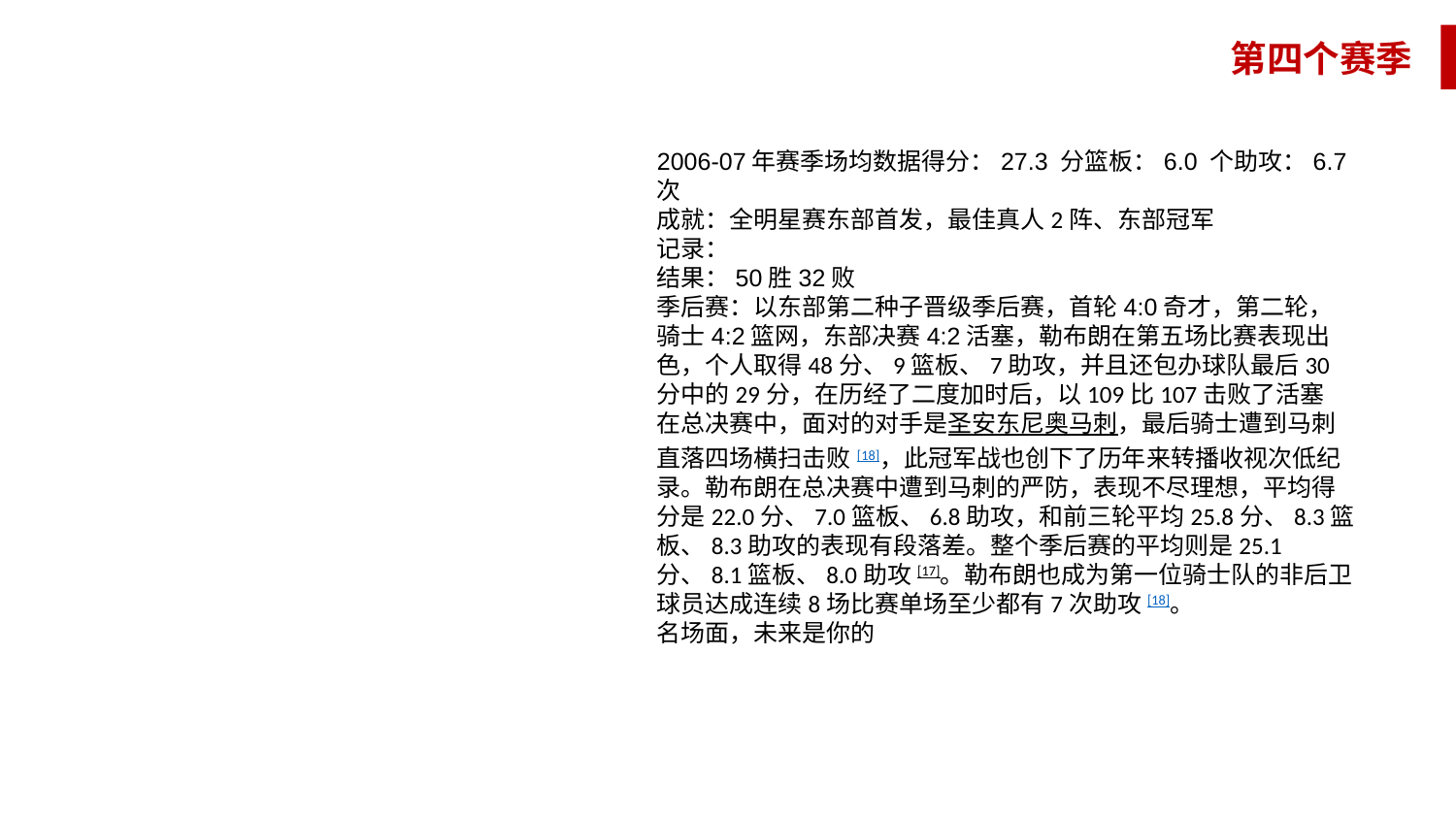

第四个赛季
2006-07年赛季场均数据得分：27.3 分篮板：6.0 个助攻：6.7次
成就：全明星赛东部首发，最佳真人2阵、东部冠军
记录：
结果：50胜32败
季后赛：以东部第二种子晋级季后赛，首轮4:0奇才，第二轮，骑士4:2篮网，东部决赛4:2活塞，勒布朗在第五场比赛表现出色，个人取得48分、9篮板、7助攻，并且还包办球队最后30分中的29分，在历经了二度加时后，以109比107击败了活塞
在总决赛中，面对的对手是圣安东尼奥马刺，最后骑士遭到马刺直落四场横扫击败[18]，此冠军战也创下了历年来转播收视次低纪录。勒布朗在总决赛中遭到马刺的严防，表现不尽理想，平均得分是22.0分、7.0篮板、6.8助攻，和前三轮平均25.8分、8.3篮板、8.3助攻的表现有段落差。整个季后赛的平均则是25.1分、8.1篮板、8.0助攻[17]。勒布朗也成为第一位骑士队的非后卫球员达成连续8场比赛单场至少都有7次助攻[18]。
名场面，未来是你的